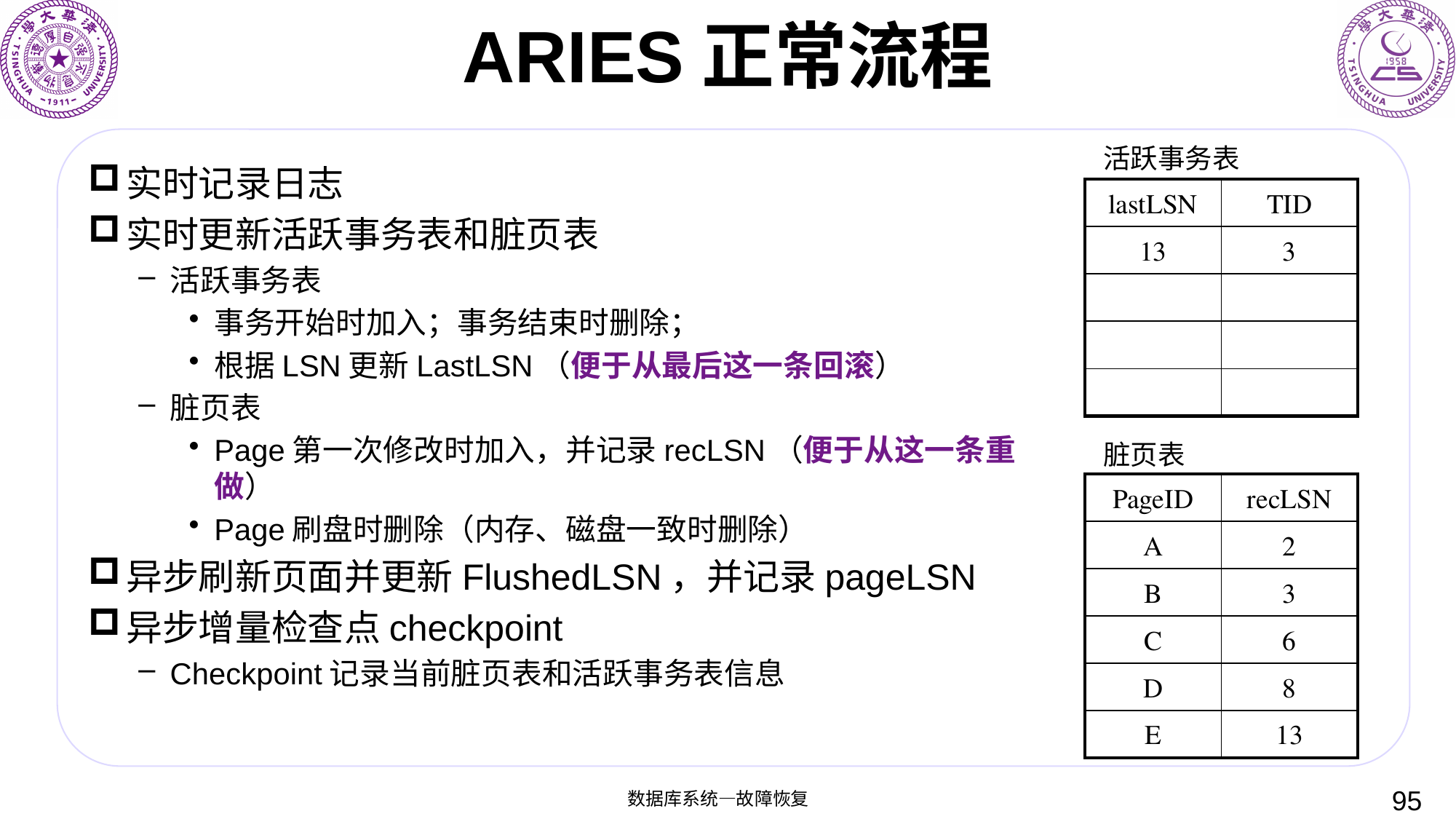

# ARIES正常流程

活跃事务表
实时记录日志
实时更新活跃事务表和脏页表
活跃事务表
事务开始时加入；事务结束时删除；
根据LSN更新LastLSN（便于从最后这一条回滚）
脏页表
Page第一次修改时加入，并记录recLSN（便于从这一条重做）
Page刷盘时删除（内存、磁盘一致时删除）
异步刷新页面并更新FlushedLSN，并记录pageLSN
异步增量检查点checkpoint
Checkpoint记录当前脏页表和活跃事务表信息
| lastLSN | TID |
| --- | --- |
| 13 | 3 |
|  |  |
|  |  |
|  |  |
脏页表
| PageID | recLSN |
| --- | --- |
| A | 2 |
| B | 3 |
| C | 6 |
| D | 8 |
| E | 13 |
95
数据库系统—故障恢复